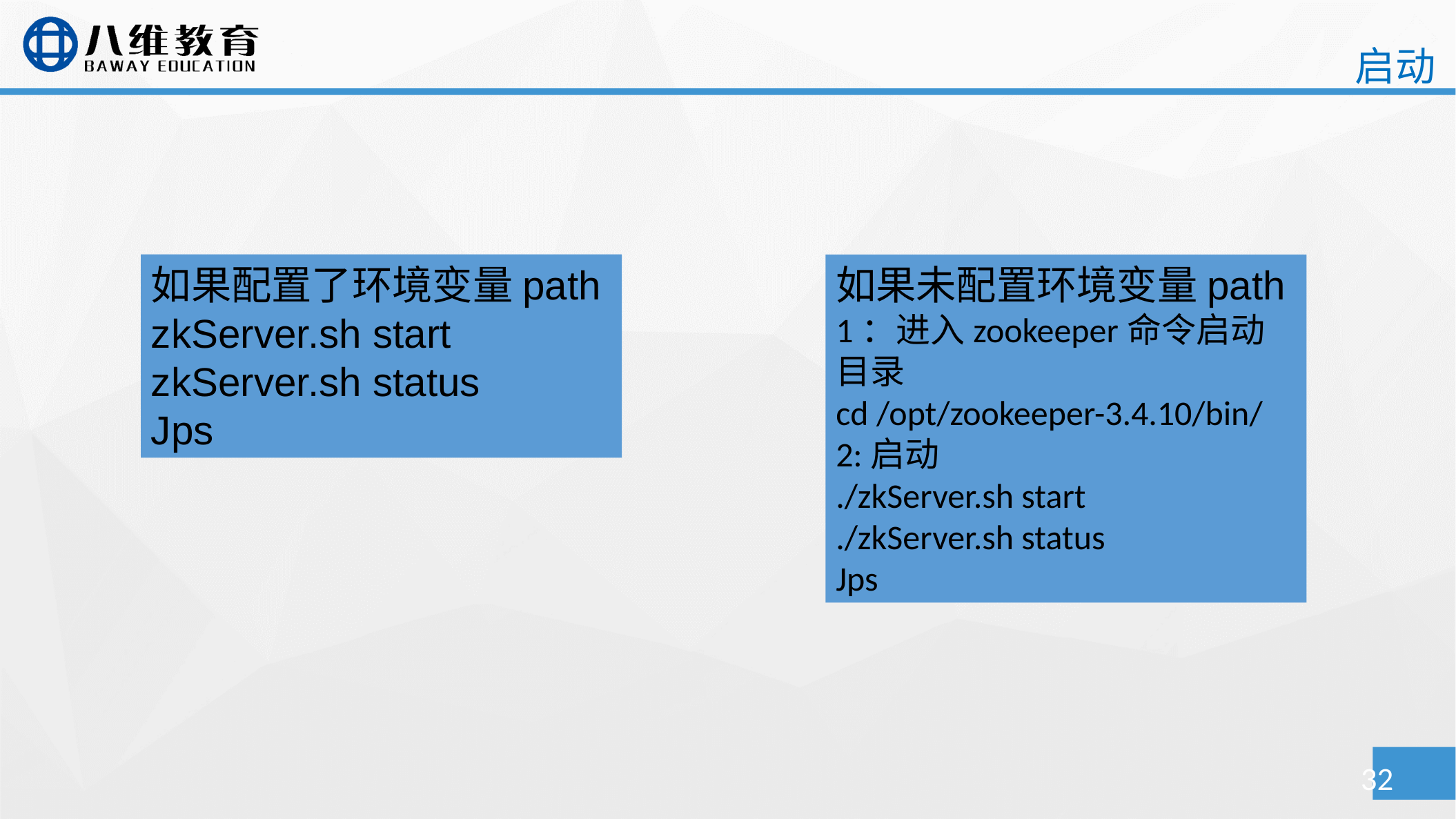

启动
如果配置了环境变量path
zkServer.sh start
zkServer.sh status
Jps
如果未配置环境变量path
1：进入zookeeper命令启动目录
cd /opt/zookeeper-3.4.10/bin/
2:启动
./zkServer.sh start
./zkServer.sh status
Jps